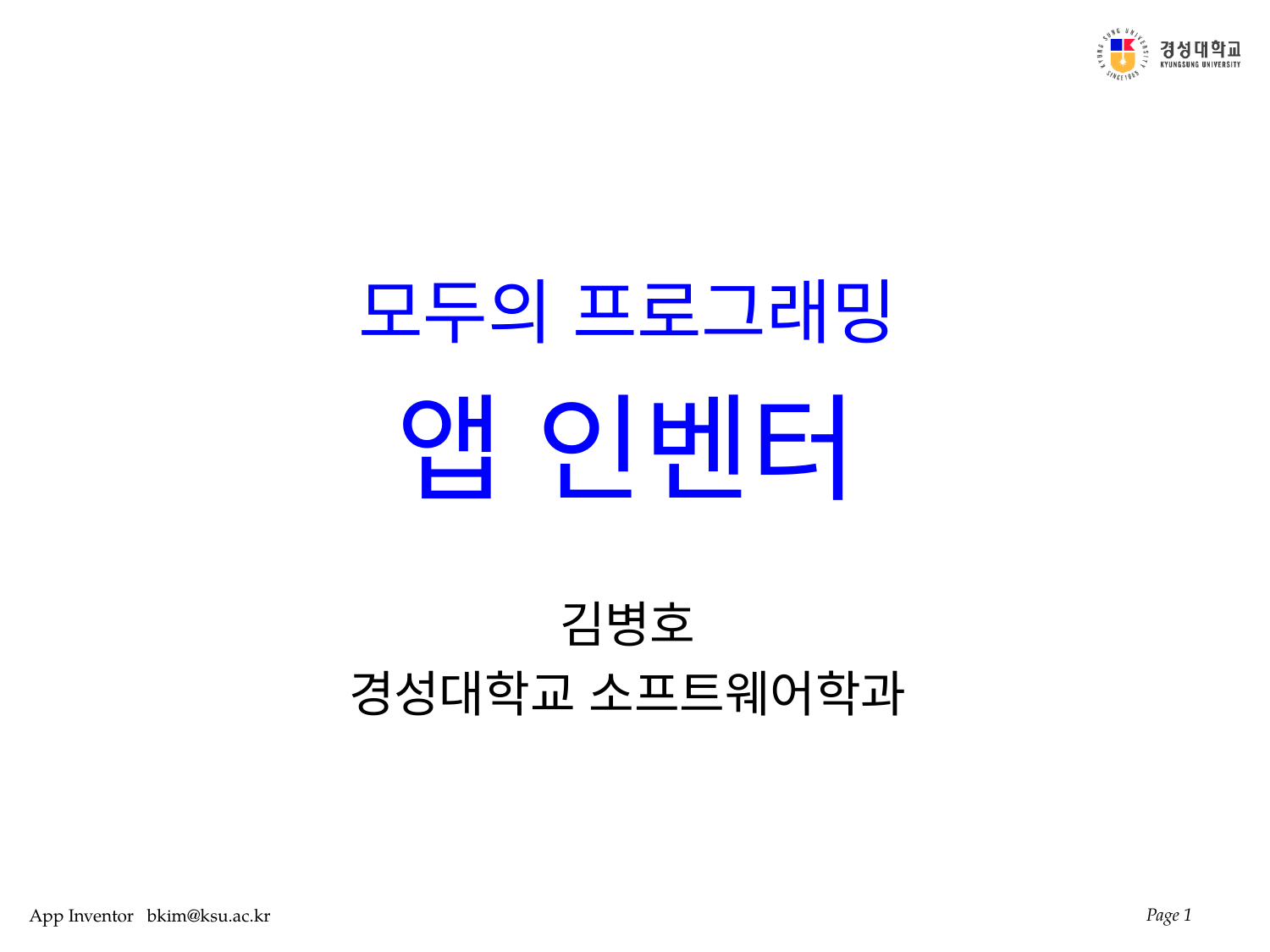

모두의 프로그래밍
앱 인벤터

김병호
경성대학교 소프트웨어학과

Page 1